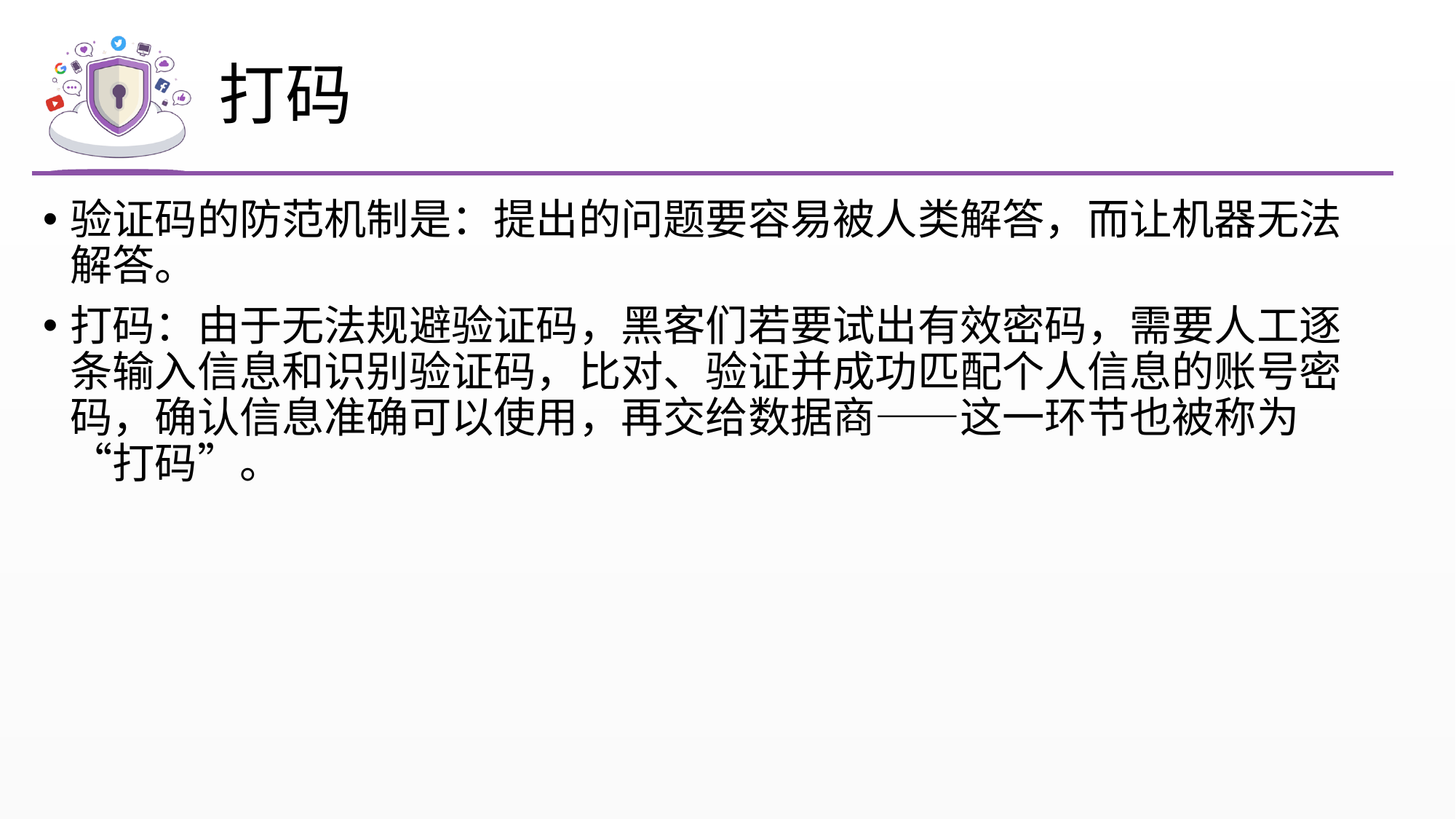

# 打码
验证码的防范机制是：提出的问题要容易被人类解答，而让机器无法解答。
打码：由于无法规避验证码，黑客们若要试出有效密码，需要人工逐条输入信息和识别验证码，比对、验证并成功匹配个人信息的账号密码，确认信息准确可以使用，再交给数据商——这一环节也被称为“打码”。